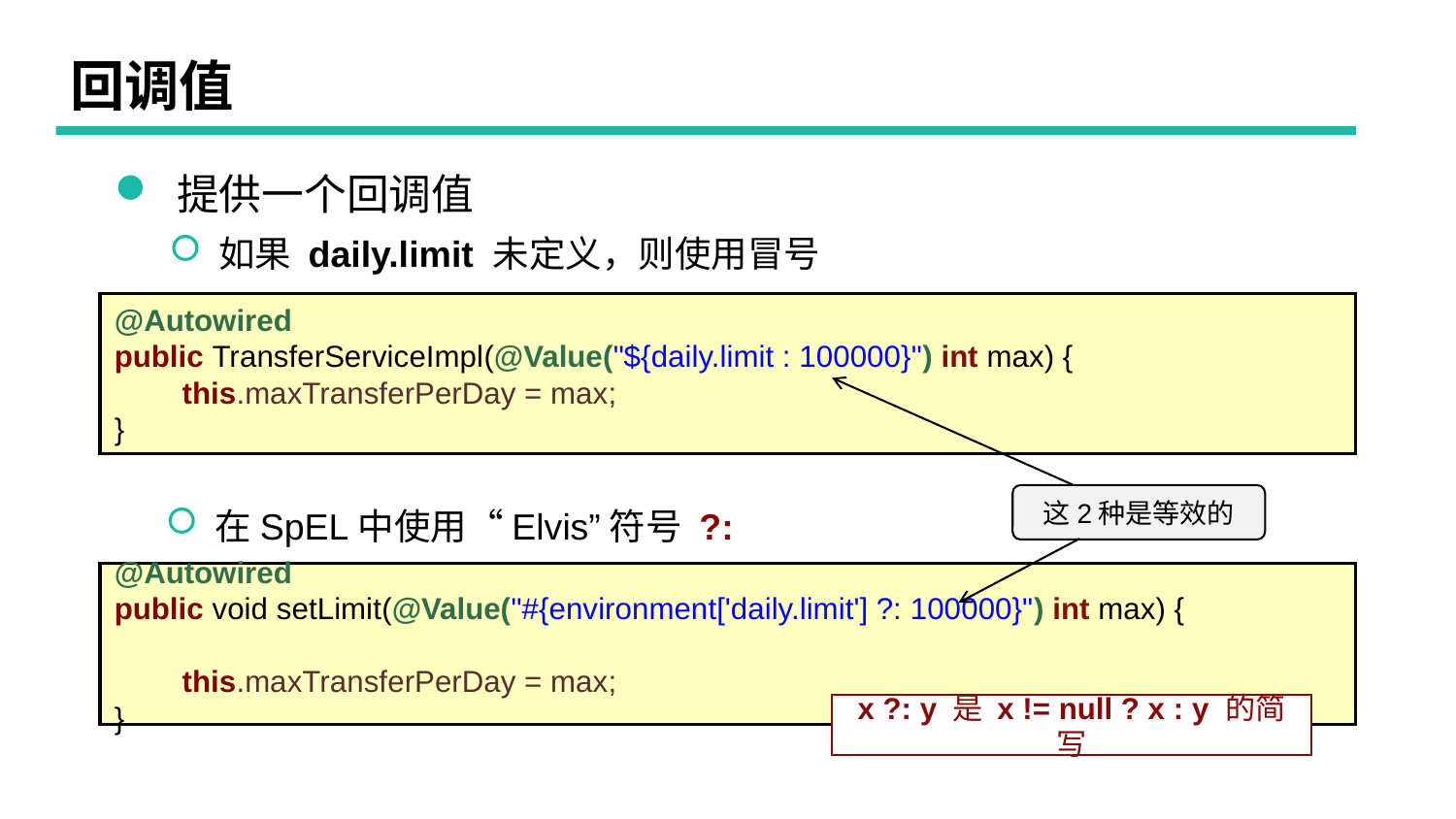

# 回调值
 提供一个回调值
 如果 daily.limit 未定义，则使用冒号
@Autowired
public TransferServiceImpl(@Value("${daily.limit : 100000}") int max) {
        this.maxTransferPerDay = max;
}
 在SpEL中使用“Elvis”符号 ?:
这2种是等效的
@Autowired
public void setLimit(@Value("#{environment['daily.limit'] ?: 100000}") int max) {
        this.maxTransferPerDay = max;
}
x ?: y 是 x != null ? x : y 的简写